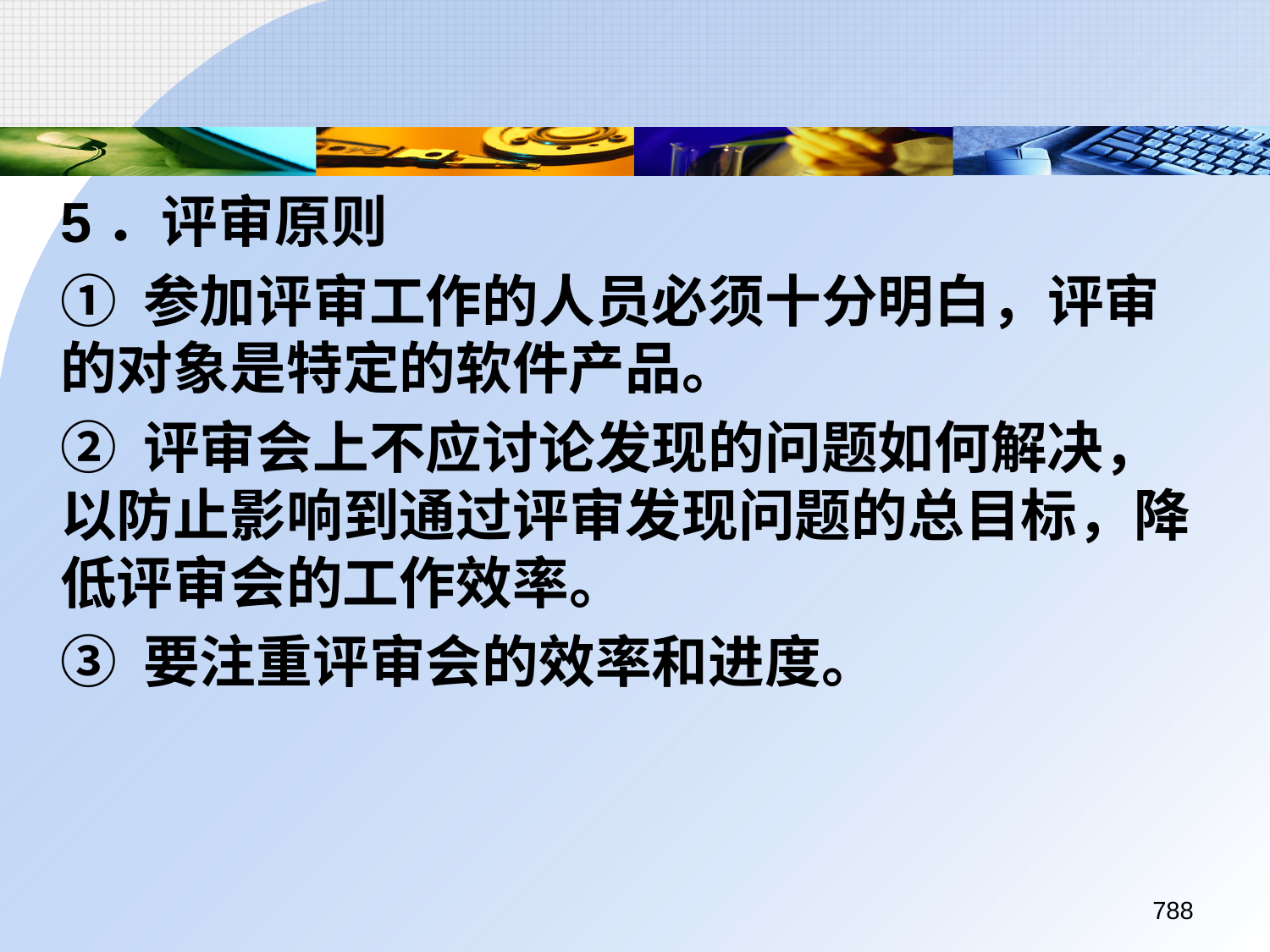

5．评审原则
	① 参加评审工作的人员必须十分明白，评审的对象是特定的软件产品。
	② 评审会上不应讨论发现的问题如何解决，以防止影响到通过评审发现问题的总目标，降低评审会的工作效率。
	③ 要注重评审会的效率和进度。

788